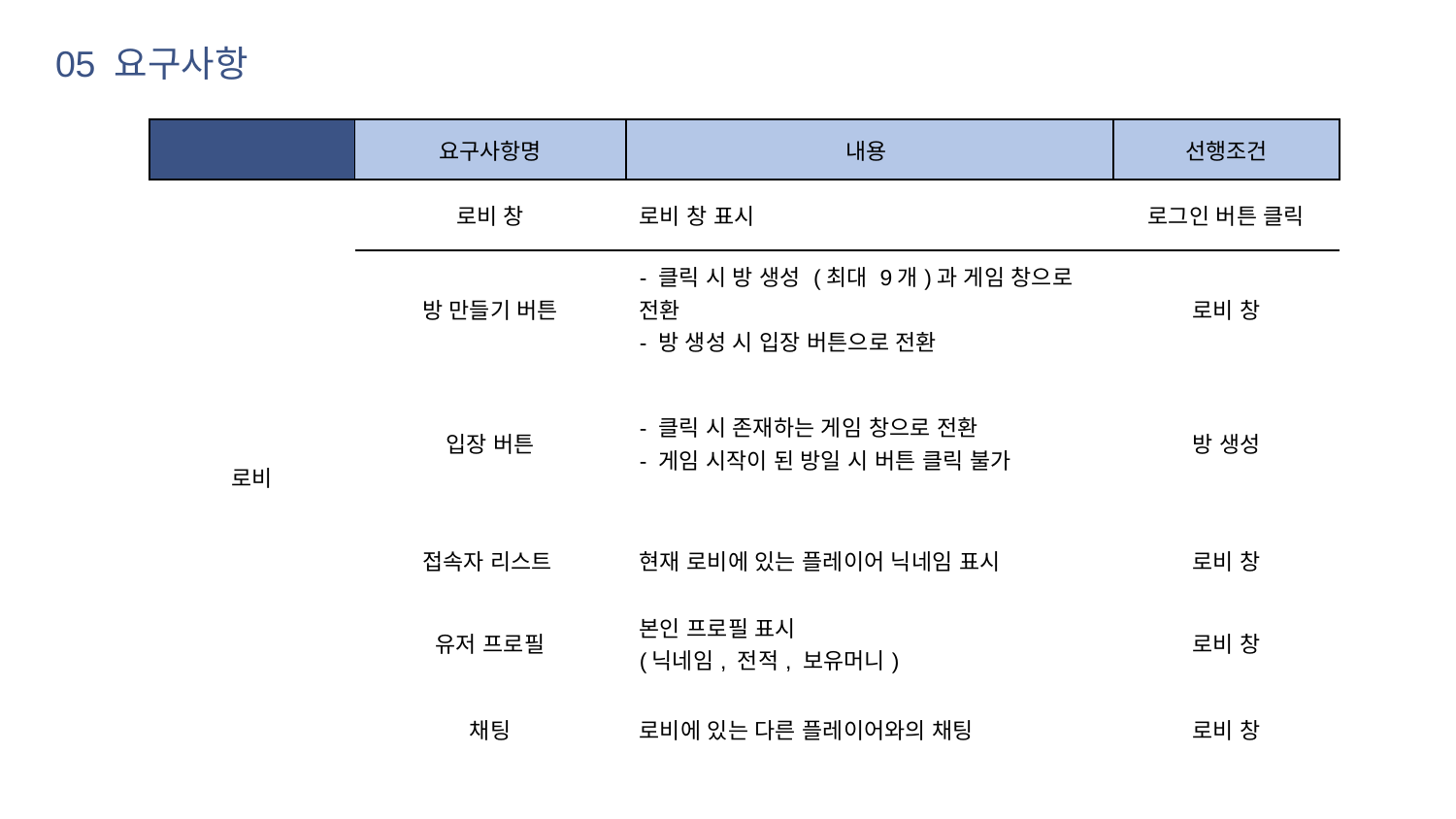

05 요구사항
|  | 요구사항명 | 내용 | 선행조건 |
| --- | --- | --- | --- |
| 로비 | 로비 창 | 로비 창 표시 | 로그인 버튼 클릭 |
|  | 방 만들기 버튼 | - 클릭 시 방 생성 (최대 9개)과 게임 창으로 전환 - 방 생성 시 입장 버튼으로 전환 | 로비 창 |
|  | 입장 버튼 | - 클릭 시 존재하는 게임 창으로 전환 - 게임 시작이 된 방일 시 버튼 클릭 불가 | 방 생성 |
|  | 접속자 리스트 | 현재 로비에 있는 플레이어 닉네임 표시 | 로비 창 |
|  | 유저 프로필 | 본인 프로필 표시 (닉네임, 전적, 보유머니) | 로비 창 |
|  | 채팅 | 로비에 있는 다른 플레이어와의 채팅 | 로비 창 |